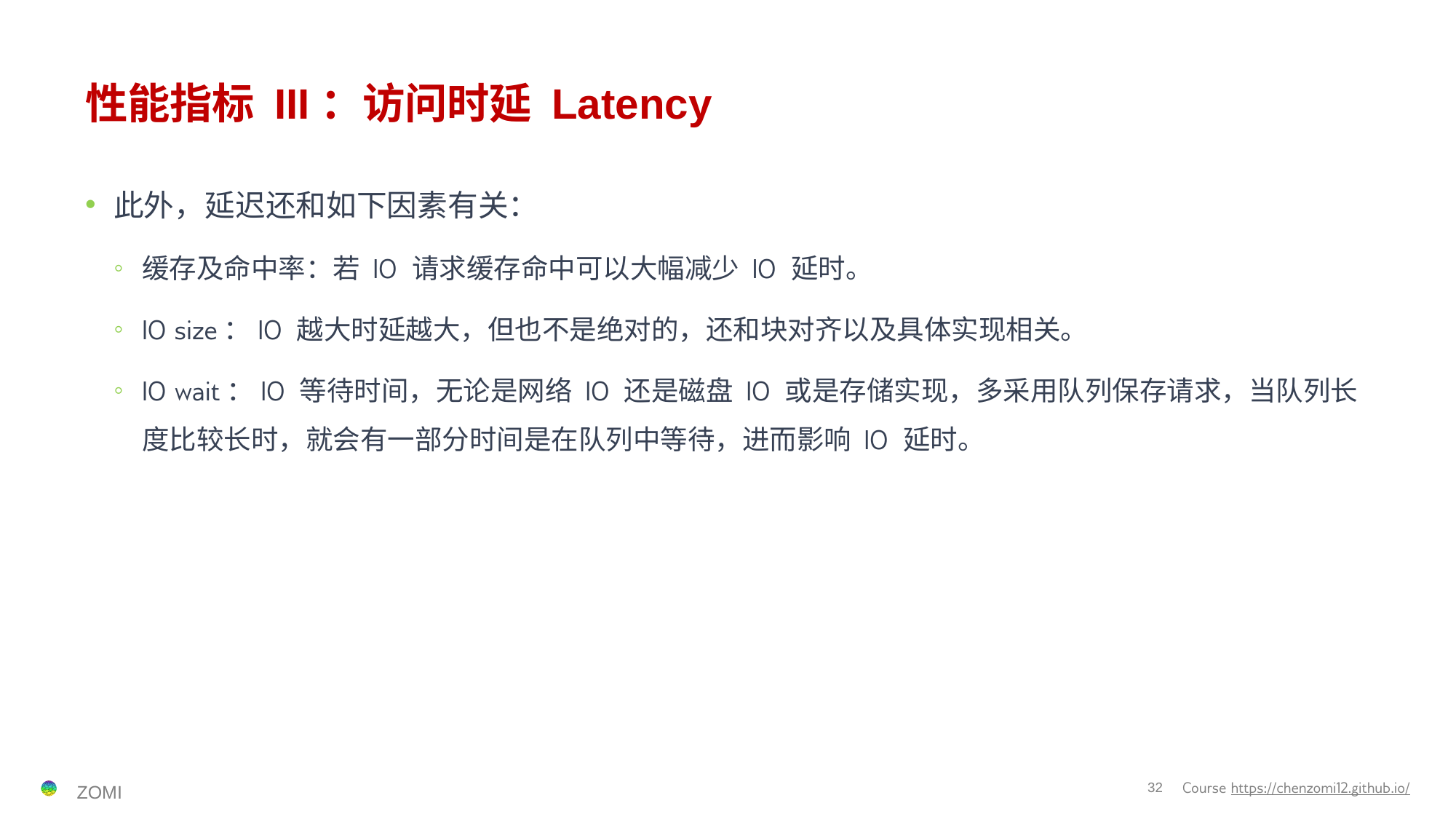

# 性能指标 III：访问时延 Latency
此外，延迟还和如下因素有关：
缓存及命中率：若 IO 请求缓存命中可以大幅减少 IO 延时。
IO size：IO 越大时延越大，但也不是绝对的，还和块对齐以及具体实现相关。
IO wait：IO 等待时间，无论是网络 IO 还是磁盘 IO 或是存储实现，多采用队列保存请求，当队列长度比较长时，就会有一部分时间是在队列中等待，进而影响 IO 延时。